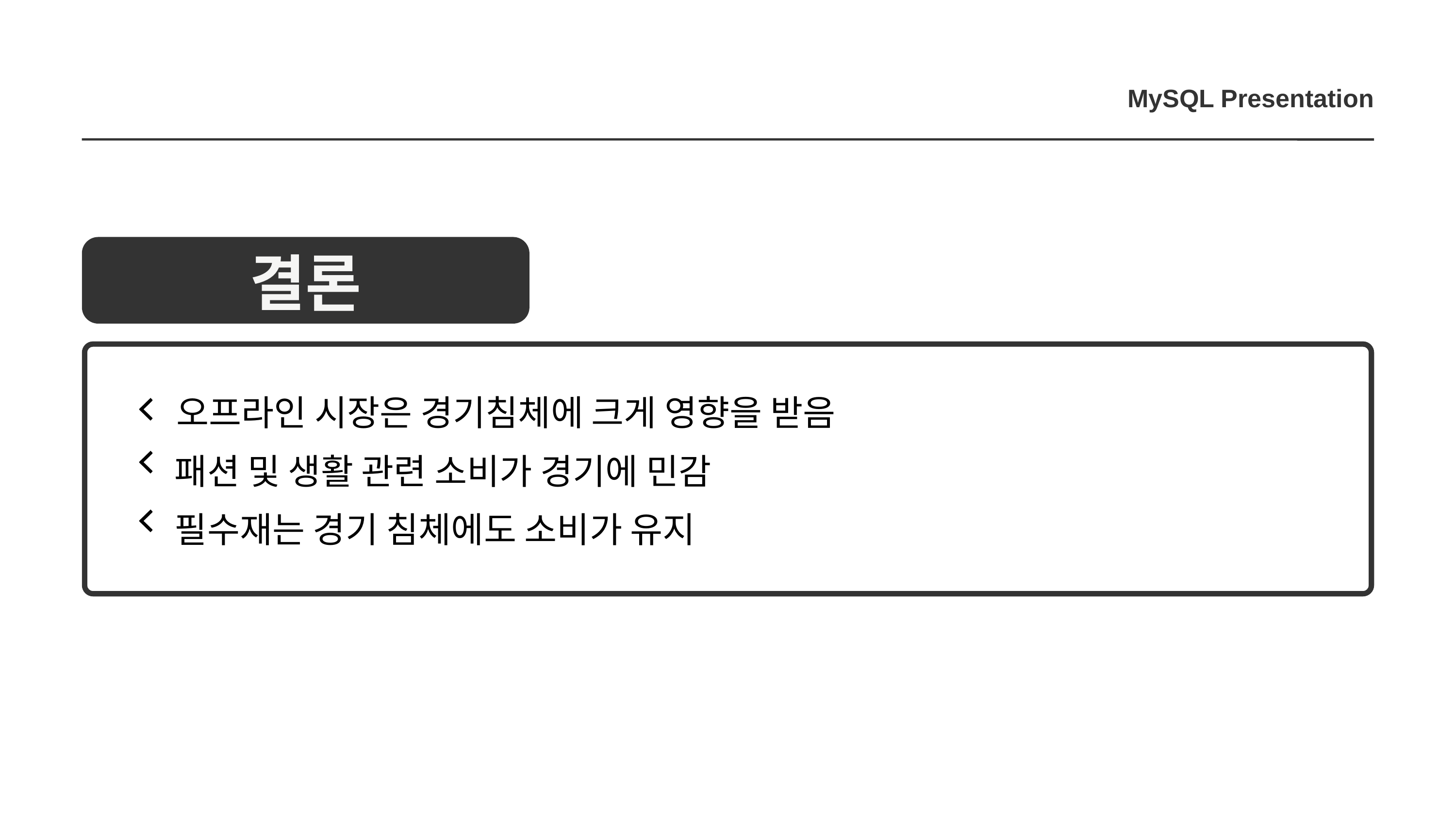

MySQL Presentation

결론

오프라인 시장은 경기침체에 크게 영향을 받음

패션 및 생활 관련 소비가 경기에 민감

필수재는 경기 침체에도 소비가 유지